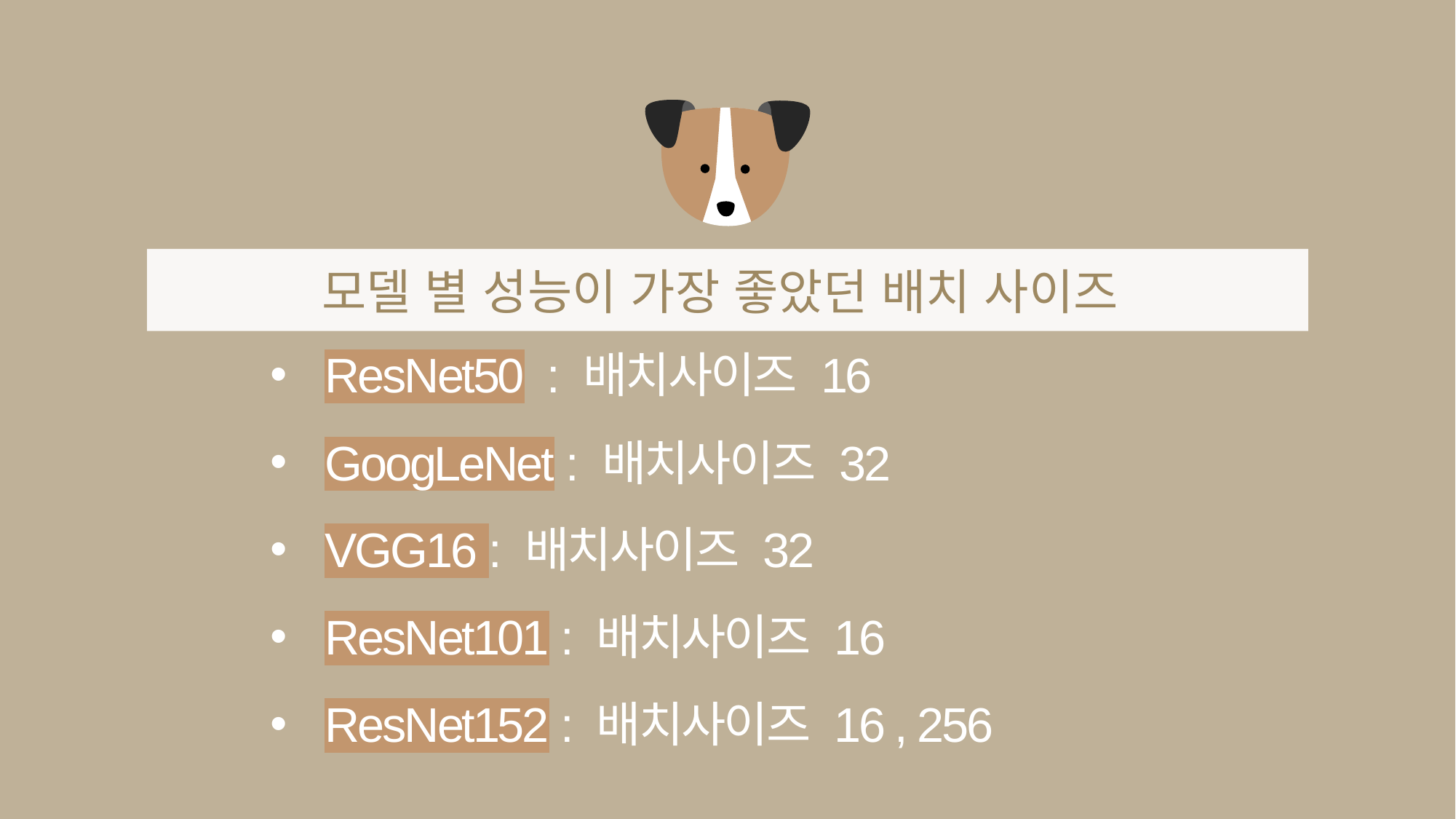

모델 별 성능이 가장 좋았던 배치 사이즈

ResNet50  : 배치사이즈 16
GoogLeNet : 배치사이즈 32
VGG16 : 배치사이즈 32
ResNet101 : 배치사이즈 16
ResNet152 : 배치사이즈 16 , 256